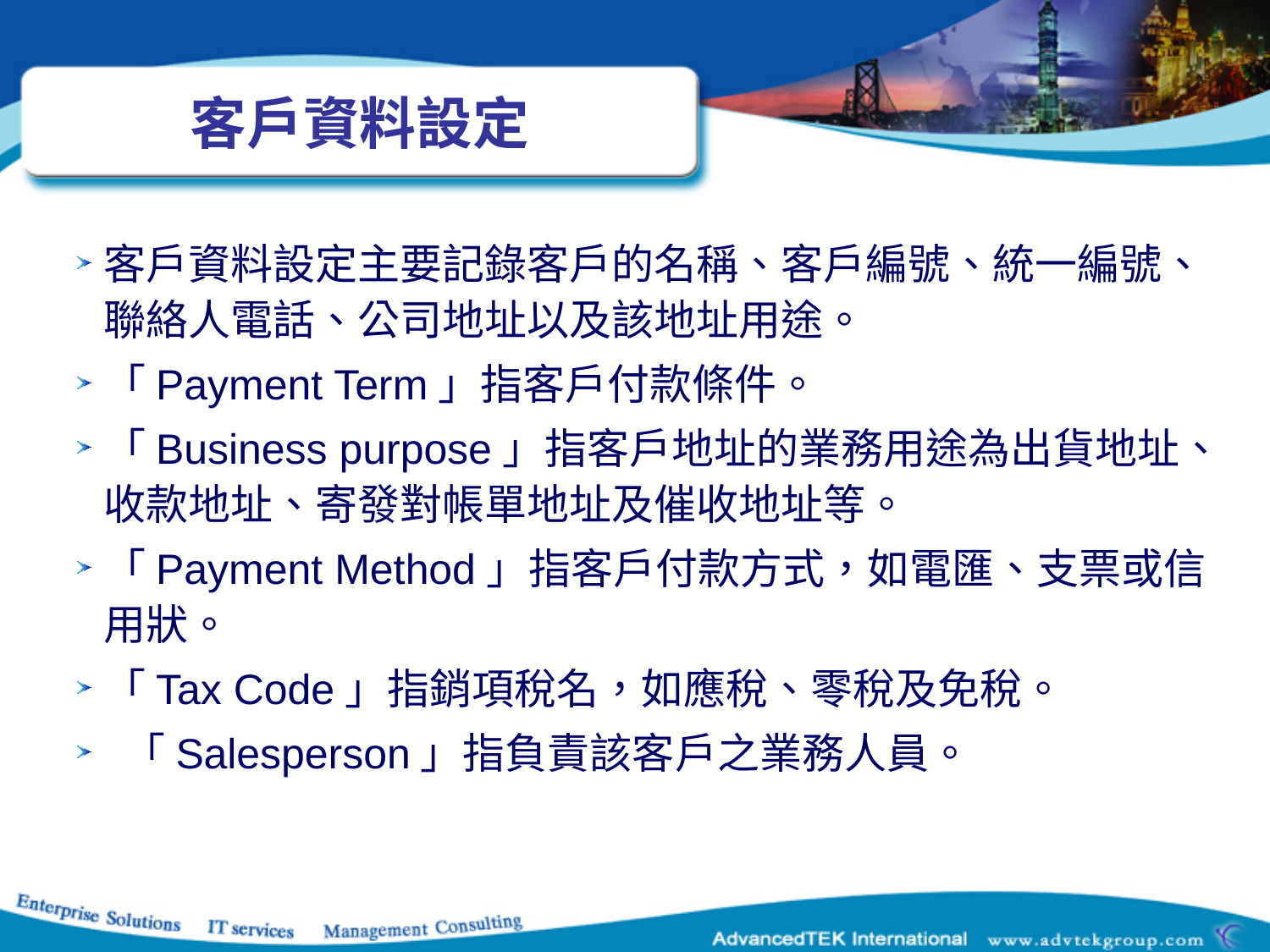

# 客戶資料設定
客戶資料設定主要記錄客戶的名稱、客戶編號、統一編號、聯絡人電話、公司地址以及該地址用途。
「Payment Term」指客戶付款條件。
「Business purpose」指客戶地址的業務用途為出貨地址、收款地址、寄發對帳單地址及催收地址等。
「Payment Method」指客戶付款方式，如電匯、支票或信用狀。
「Tax Code」指銷項稅名，如應稅、零稅及免稅。
 「Salesperson」指負責該客戶之業務人員。